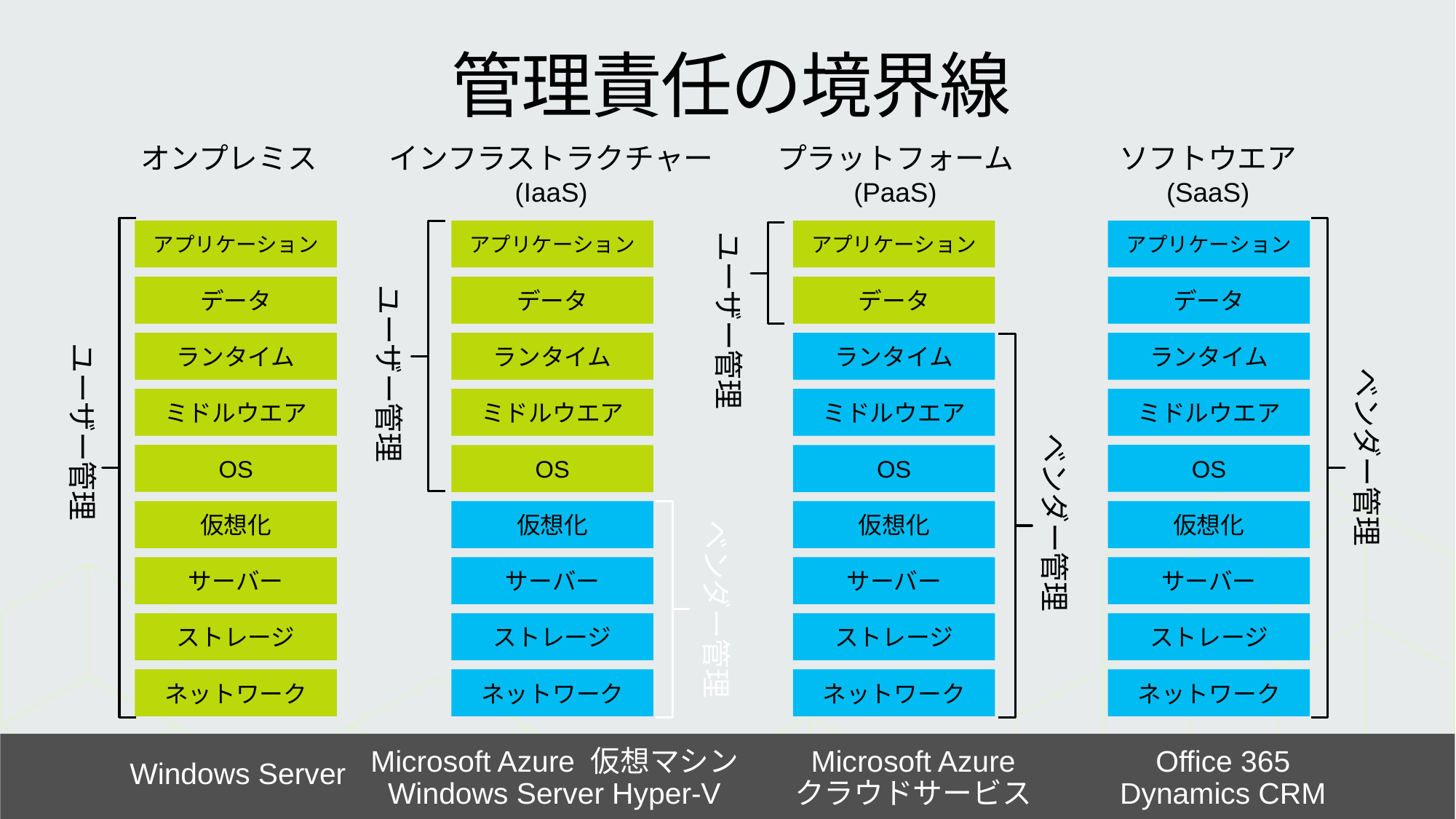

# 管理責任の境界線
オンプレミス
インフラストラクチャー
(IaaS)
ソフトウエア
(SaaS)
プラットフォーム
(PaaS)

ユーザー管理

ベンダー管理
アプリケーション
データ
ランタイム
ミドルウエア
OS
仮想化
サーバー
ストレージ
ネットワーク
アプリケーション
データ
ランタイム
ミドルウエア
OS
仮想化
サーバー
ストレージ
ネットワーク
アプリケーション
データ
ランタイム
ミドルウエア
OS
仮想化
サーバー
ストレージ
ネットワーク
アプリケーション
データ
ランタイム
ミドルウエア
OS
仮想化
サーバー
ストレージ
ネットワーク
ユーザー管理

ユーザー管理

ベンダー管理

ベンダー管理

Office 365
Dynamics CRM
Microsoft Azure 仮想マシン
Windows Server Hyper-V
Microsoft Azure
クラウドサービス
Windows Server